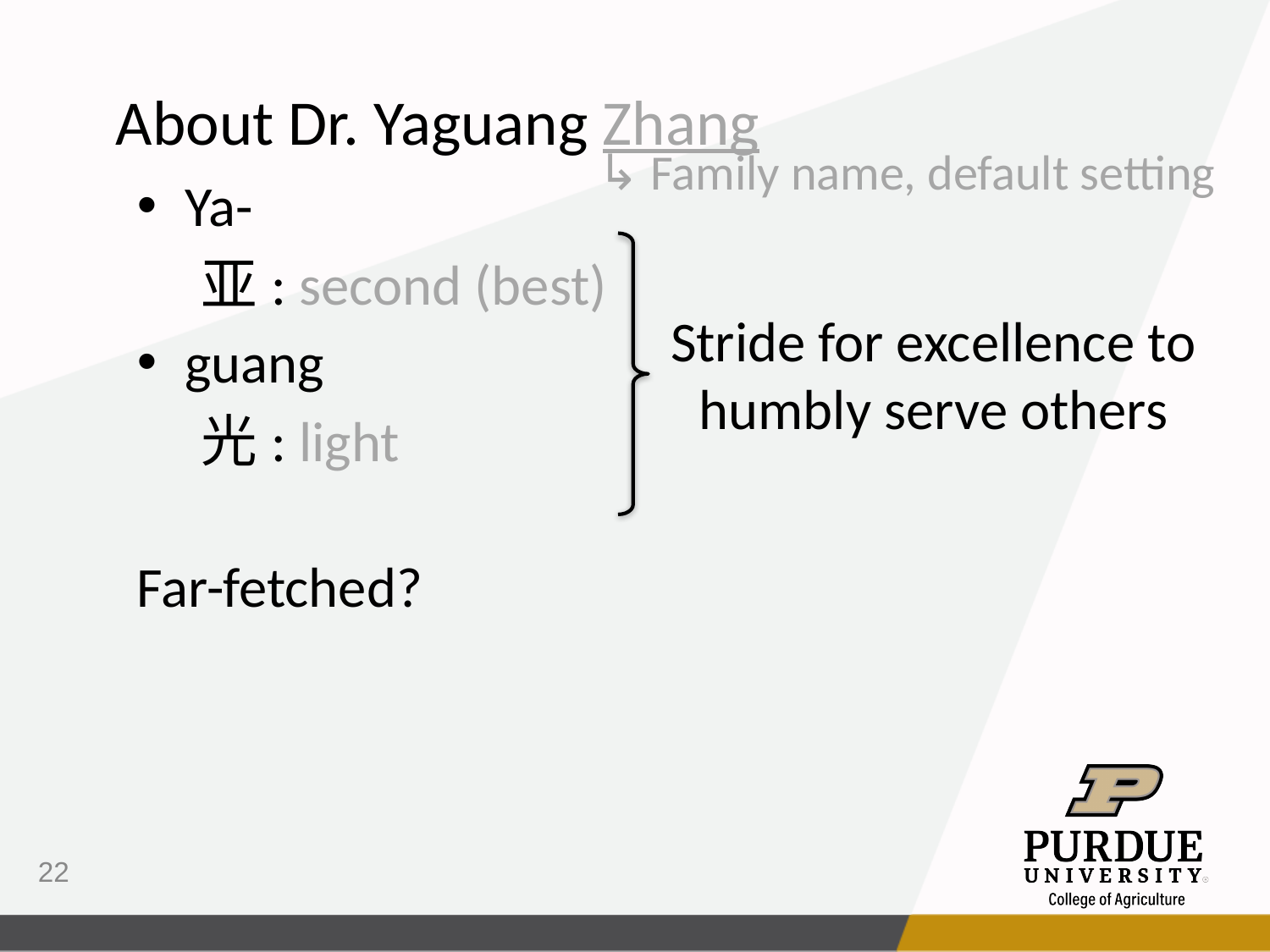

About Dr. Yaguang Zhang

Ya-
    亚: second (best)
guang
    光: light

Far-fetched?
↳ Family name, default setting

Stride for excellence to humbly serve others
22